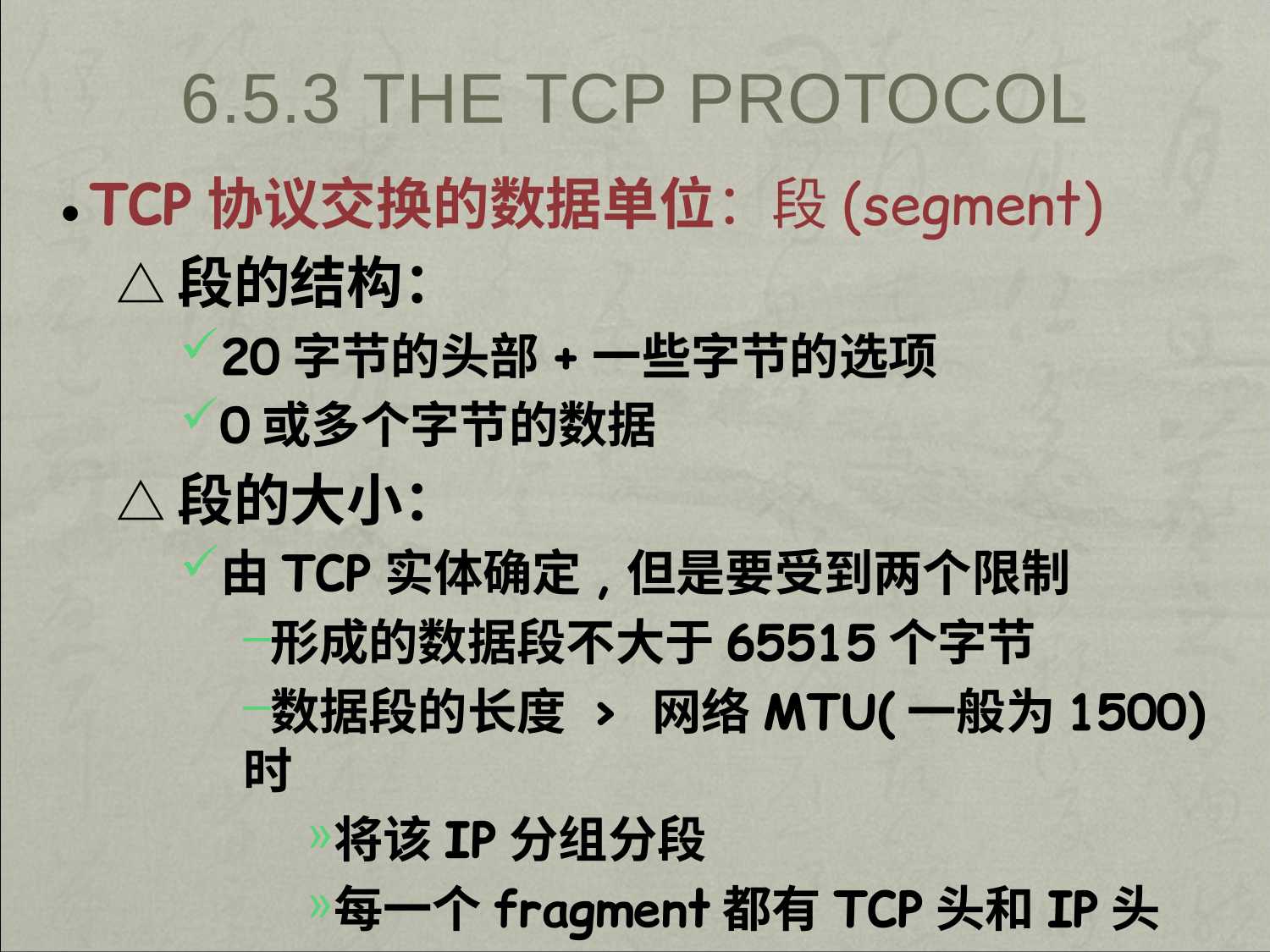

# 6.5.3 The TCP Protocol
●TCP协议交换的数据单位：段(segment)
△段的结构：
20字节的头部+一些字节的选项
0或多个字节的数据
△段的大小：
由TCP实体确定,但是要受到两个限制
形成的数据段不大于65515个字节
数据段的长度 > 网络MTU(一般为1500)时
将该IP分组分段
每一个fragment都有TCP头和IP头